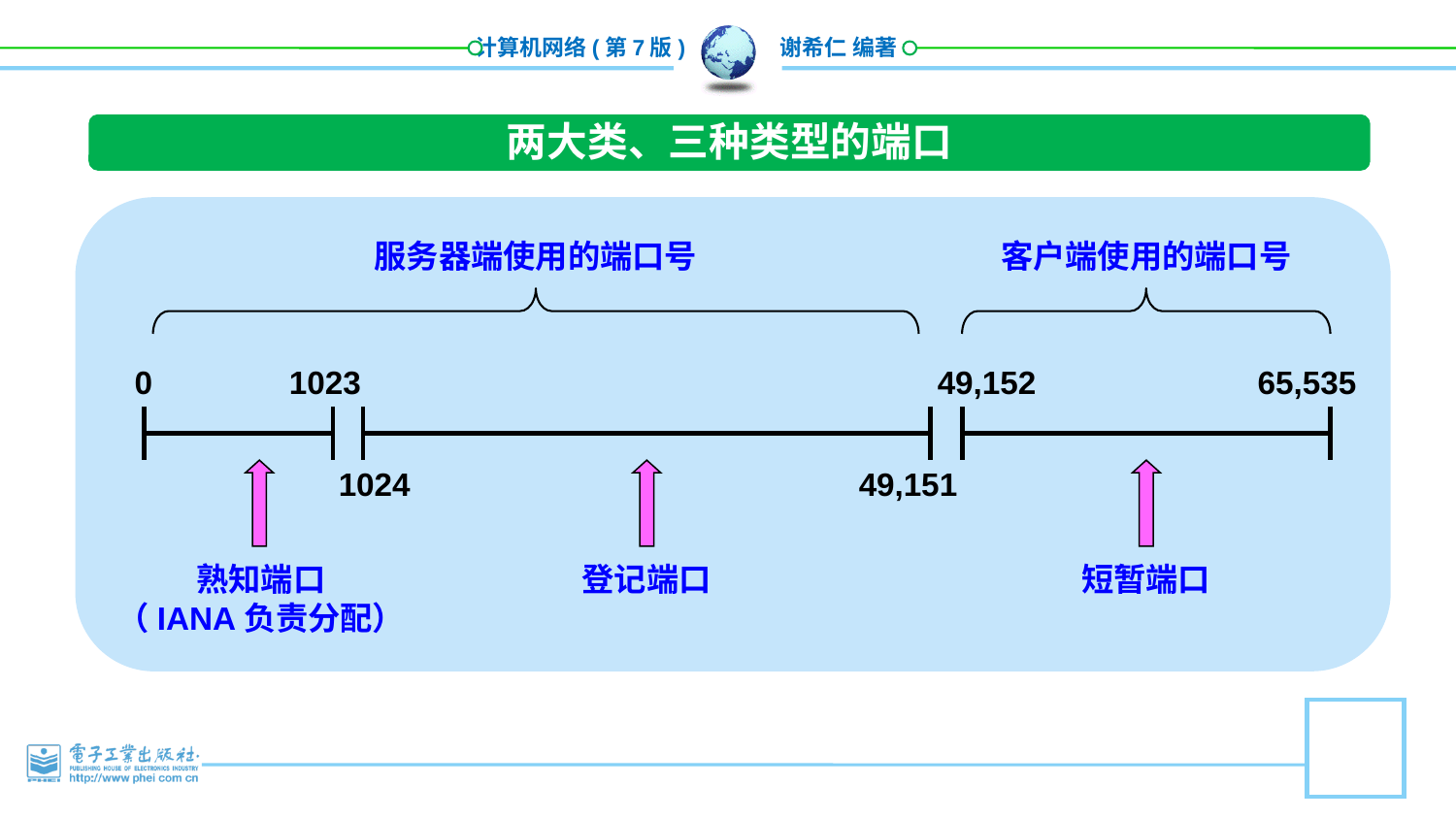

两大类、三种类型的端口

服务器端使用的端口号
客户端使用的端口号
0
1023
49,152
65,535
1024
49,151

熟知端口
（IANA负责分配）
登记端口
短暂端口